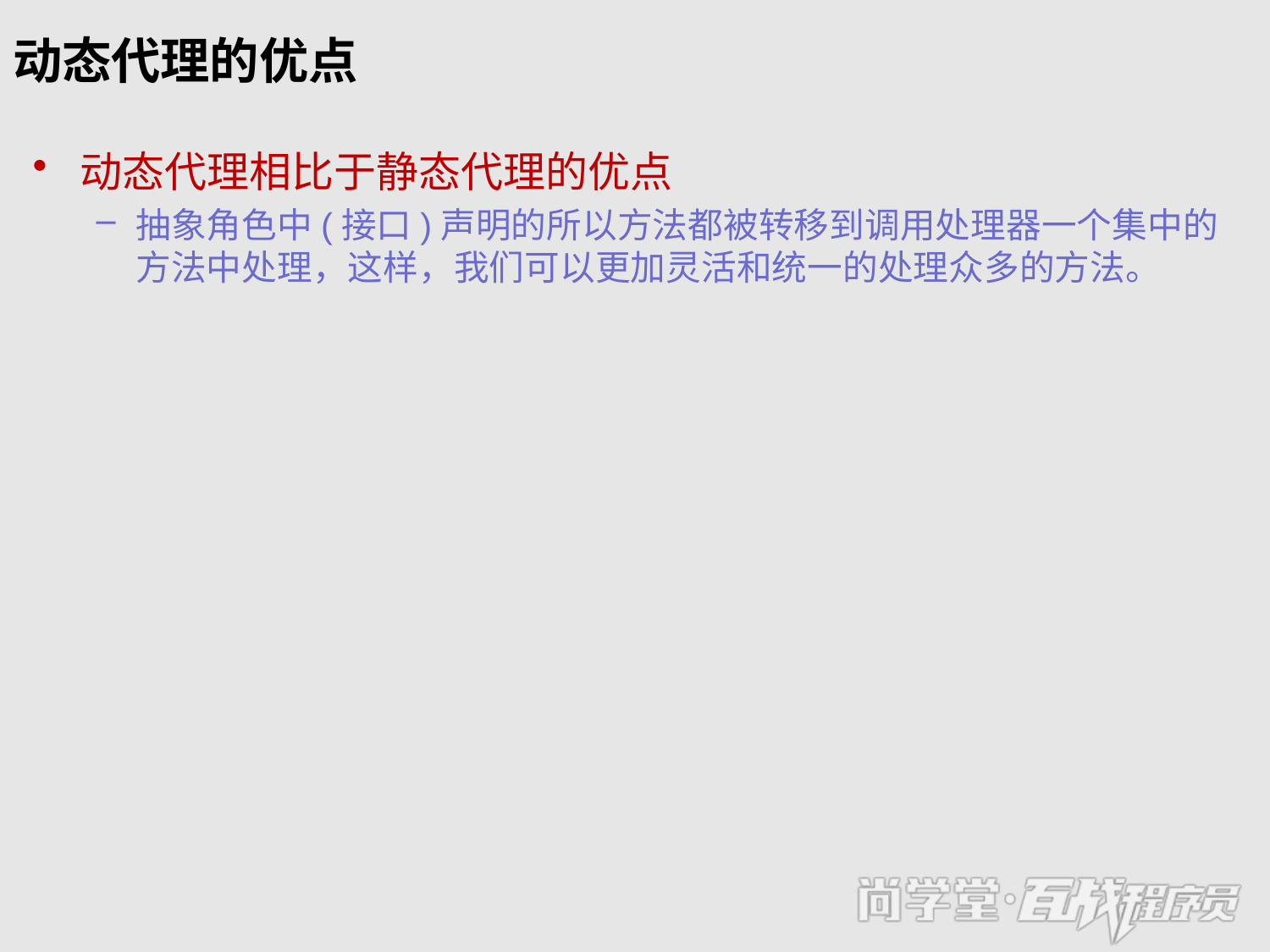

# 动态代理的优点
动态代理相比于静态代理的优点
抽象角色中(接口)声明的所以方法都被转移到调用处理器一个集中的方法中处理，这样，我们可以更加灵活和统一的处理众多的方法。